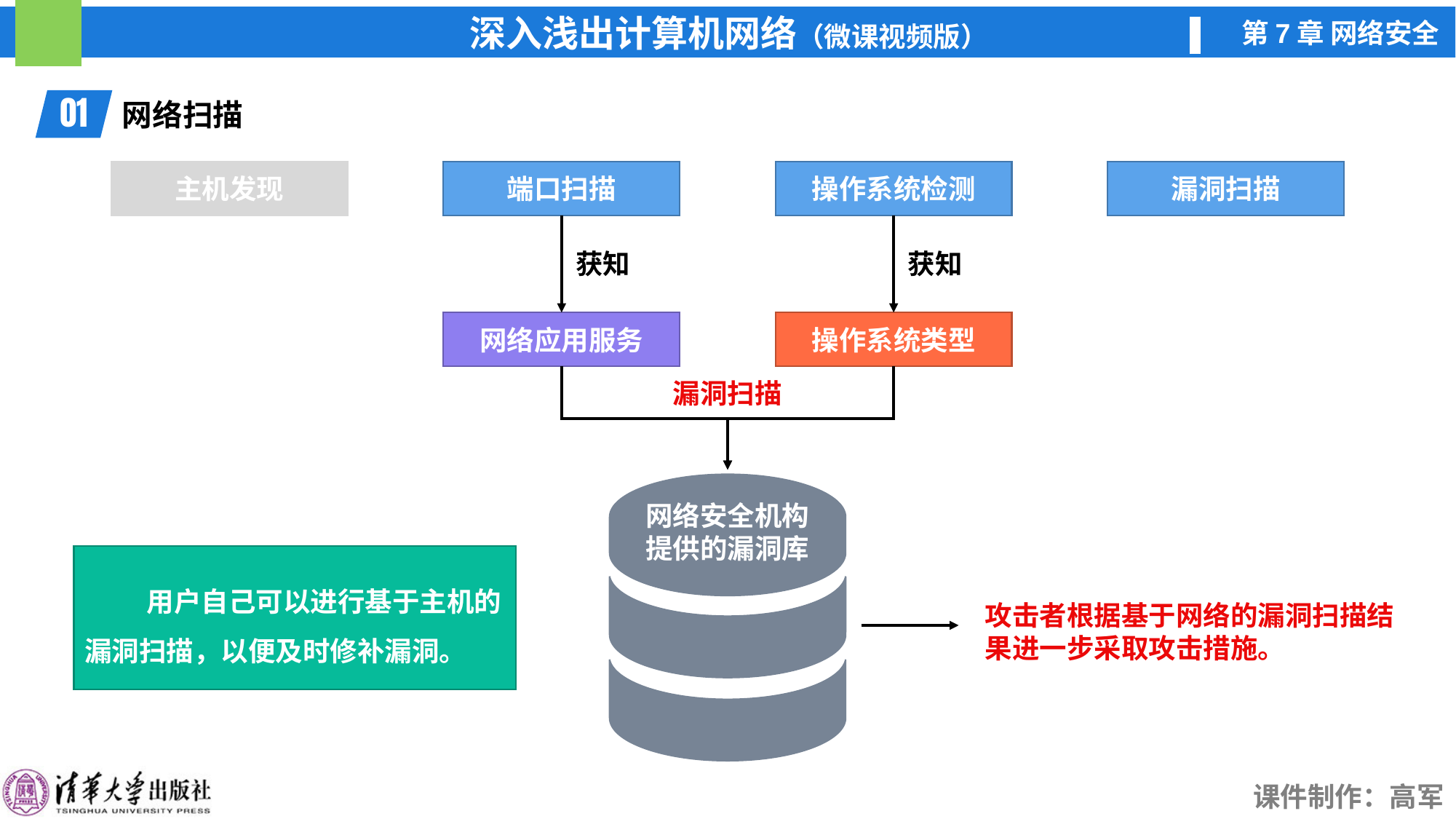

01
网络扫描
主机发现
端口扫描
端口扫描
操作系统检测
操作系统检测
漏洞扫描
漏洞扫描
获知
网络应用服务
获知
操作系统类型
漏洞扫描

网络安全机构
提供的漏洞库
         用户自己可以进行基于主机的漏洞扫描，以便及时修补漏洞。
攻击者根据基于网络的漏洞扫描结果进一步采取攻击措施。